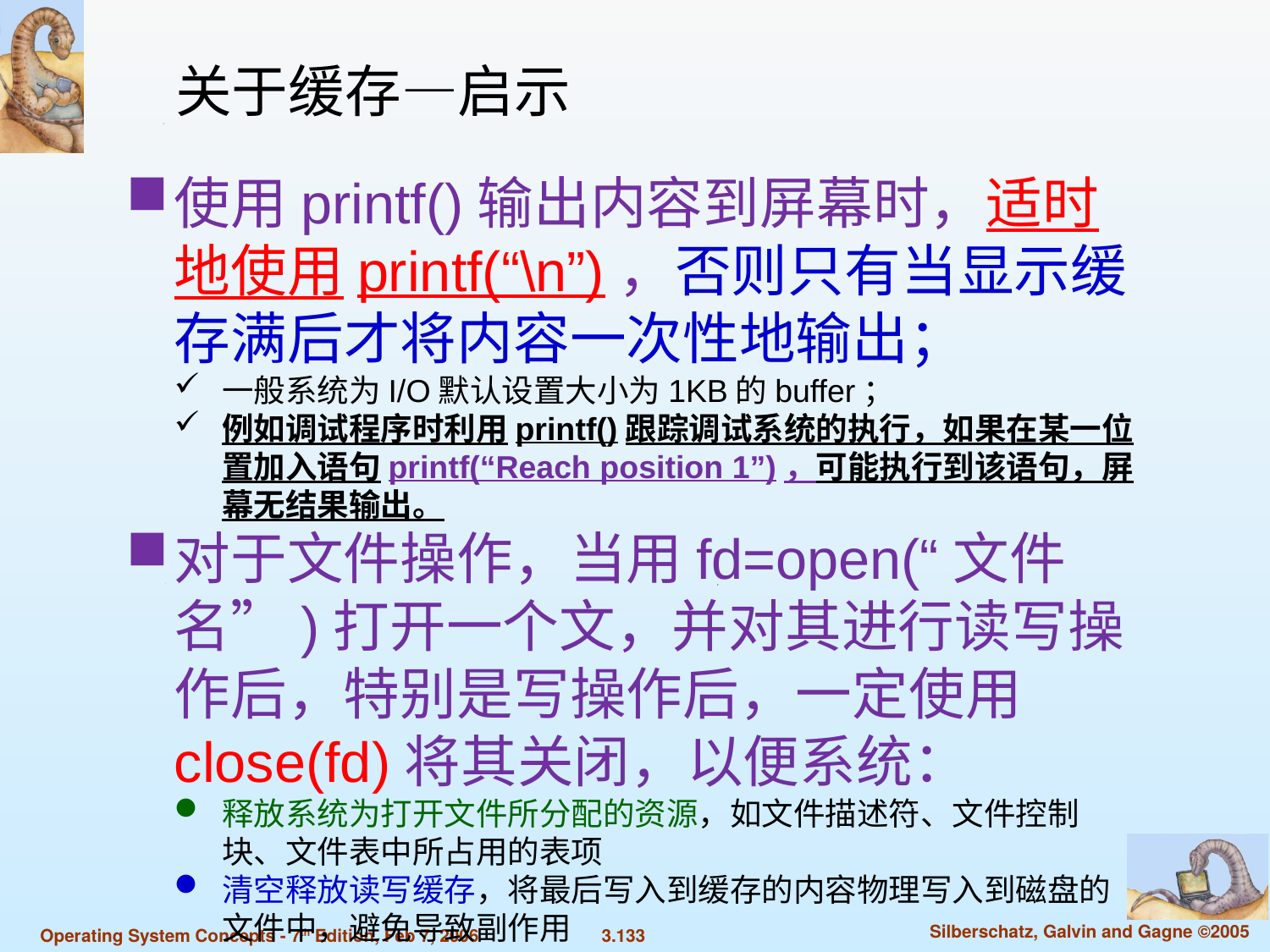

关于缓存—启示
使用printf()输出内容到屏幕时，适时地使用printf(“\n”)，否则只有当显示缓存满后才将内容一次性地输出；
一般系统为I/O默认设置大小为1KB的buffer；
例如调试程序时利用printf()跟踪调试系统的执行，如果在某一位置加入语句printf(“Reach position 1”)，可能执行到该语句，屏幕无结果输出。
对于文件操作，当用fd=open(“文件名”)打开一个文，并对其进行读写操作后，特别是写操作后，一定使用close(fd)将其关闭，以便系统：
释放系统为打开文件所分配的资源，如文件描述符、文件控制块、文件表中所占用的表项
清空释放读写缓存，将最后写入到缓存的内容物理写入到磁盘的文件中，避免导致副作用